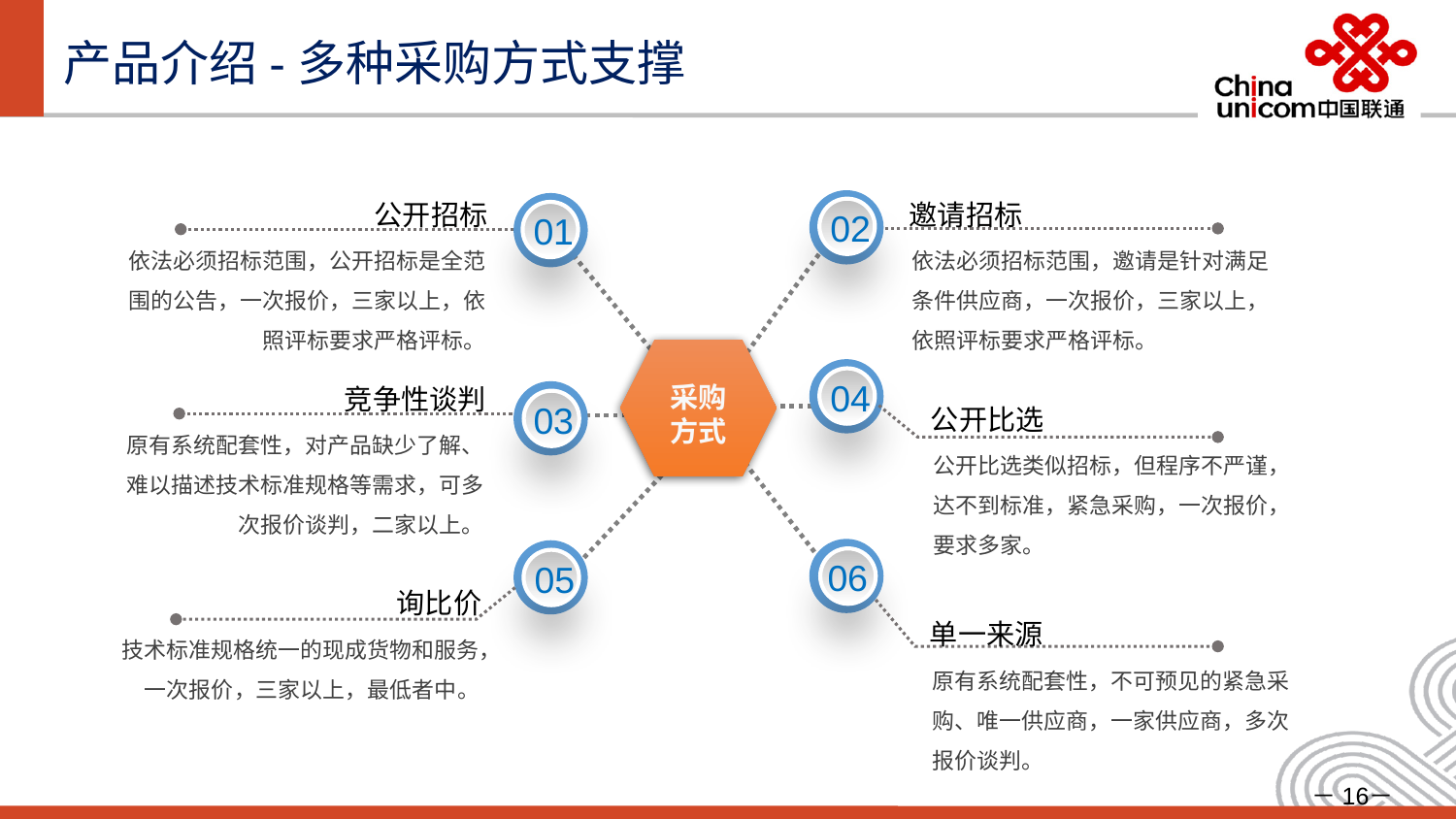

# 产品介绍-多种采购方式支撑
公开招标
依法必须招标范围，公开招标是全范围的公告，一次报价，三家以上，依照评标要求严格评标。
邀请招标
依法必须招标范围，邀请是针对满足条件供应商，一次报价，三家以上，依照评标要求严格评标。

02

01

04

竞争性谈判
原有系统配套性，对产品缺少了解、难以描述技术标准规格等需求，可多次报价谈判，二家以上。

采购
方式

03

公开比选
公开比选类似招标，但程序不严谨，达不到标准，紧急采购，一次报价，要求多家。

06

05

询比价
技术标准规格统一的现成货物和服务，一次报价，三家以上，最低者中。

单一来源
原有系统配套性，不可预见的紧急采购、唯一供应商，一家供应商，多次报价谈判。

－16－